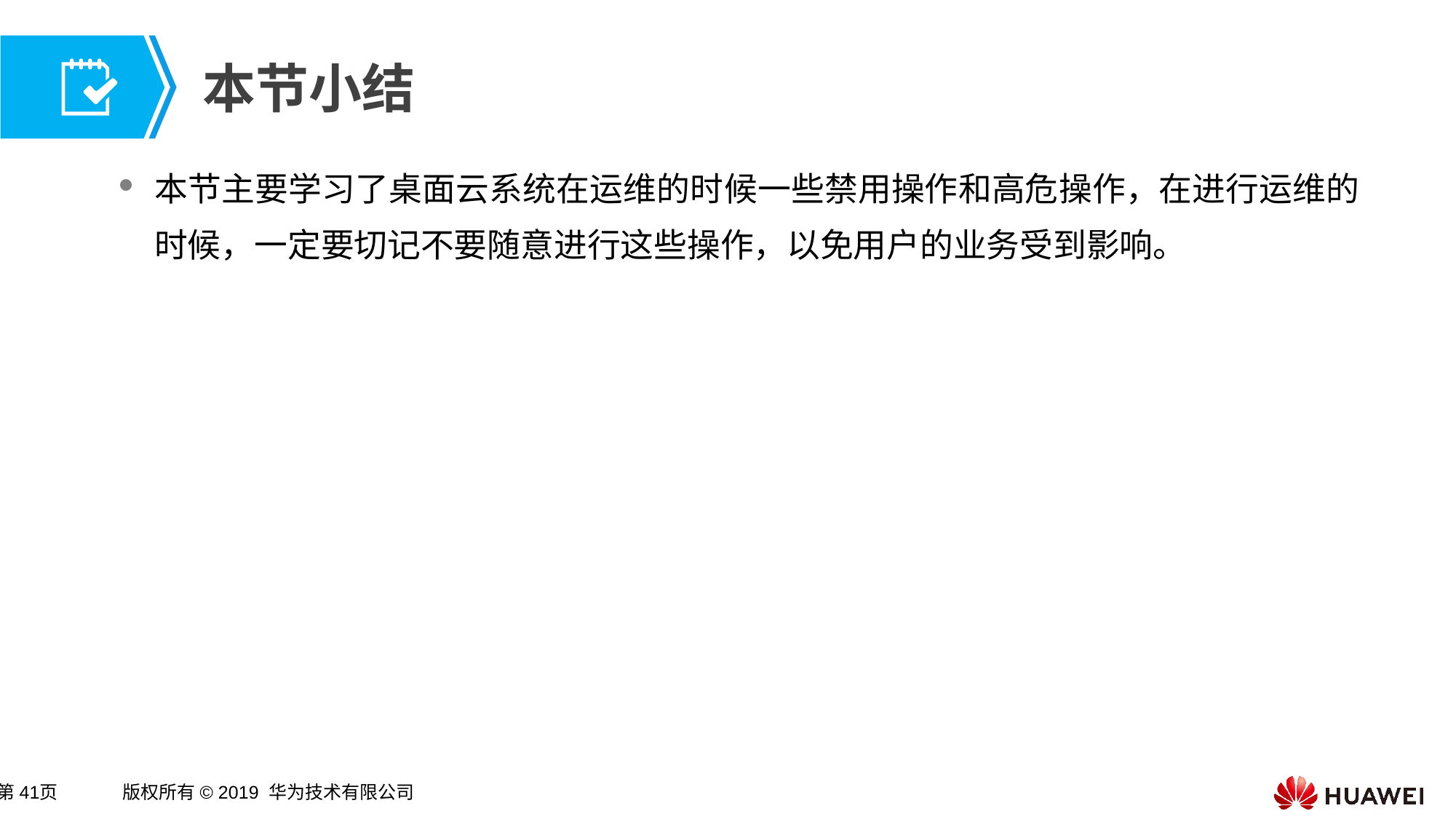

本节主要学习了桌面云系统在运维的时候一些禁用操作和高危操作，在进行运维的时候，一定要切记不要随意进行这些操作，以免用户的业务受到影响。